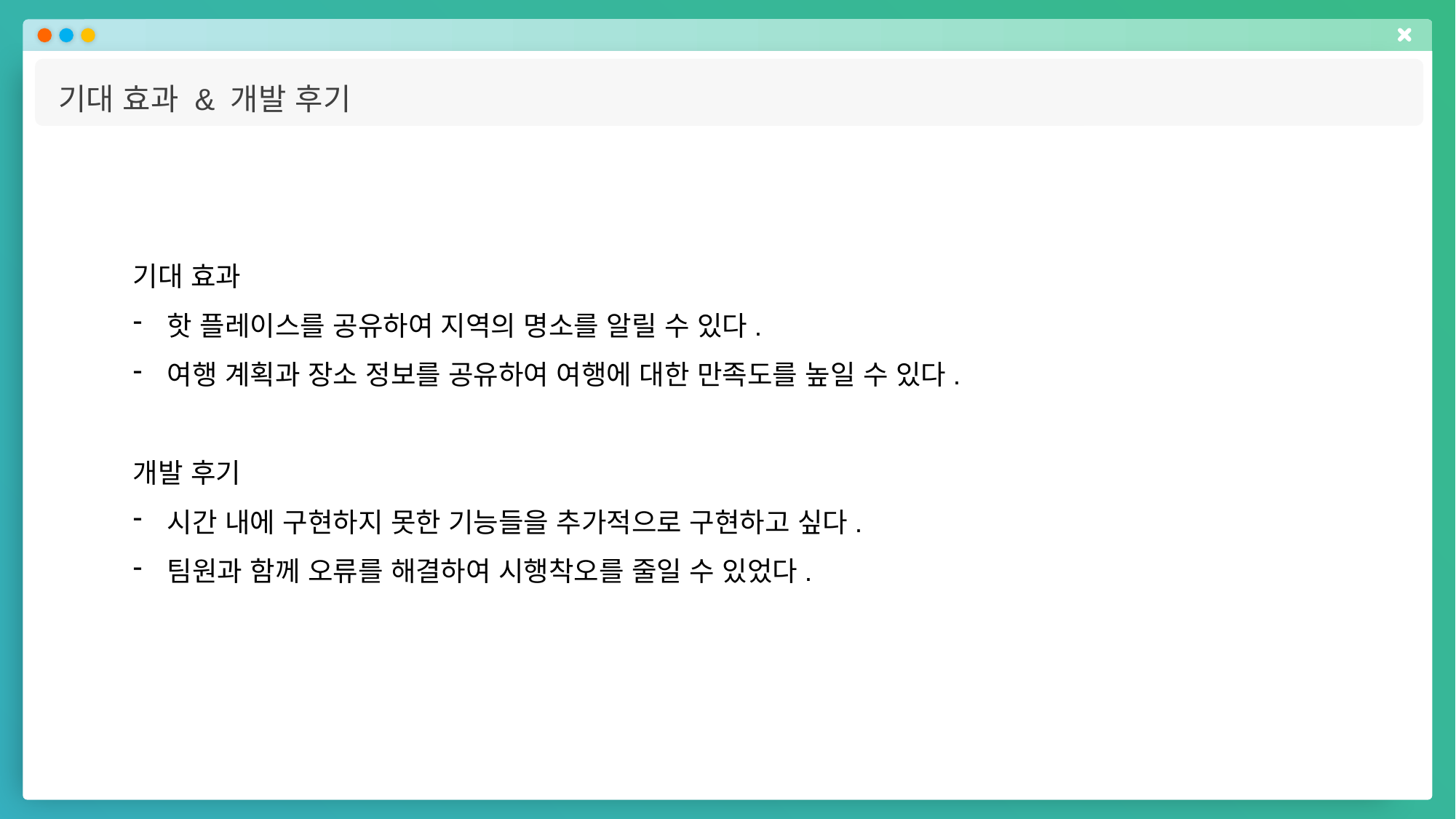

기대 효과 & 개발 후기
기대 효과
핫 플레이스를 공유하여 지역의 명소를 알릴 수 있다.
여행 계획과 장소 정보를 공유하여 여행에 대한 만족도를 높일 수 있다.

개발 후기
시간 내에 구현하지 못한 기능들을 추가적으로 구현하고 싶다.
팀원과 함께 오류를 해결하여 시행착오를 줄일 수 있었다.